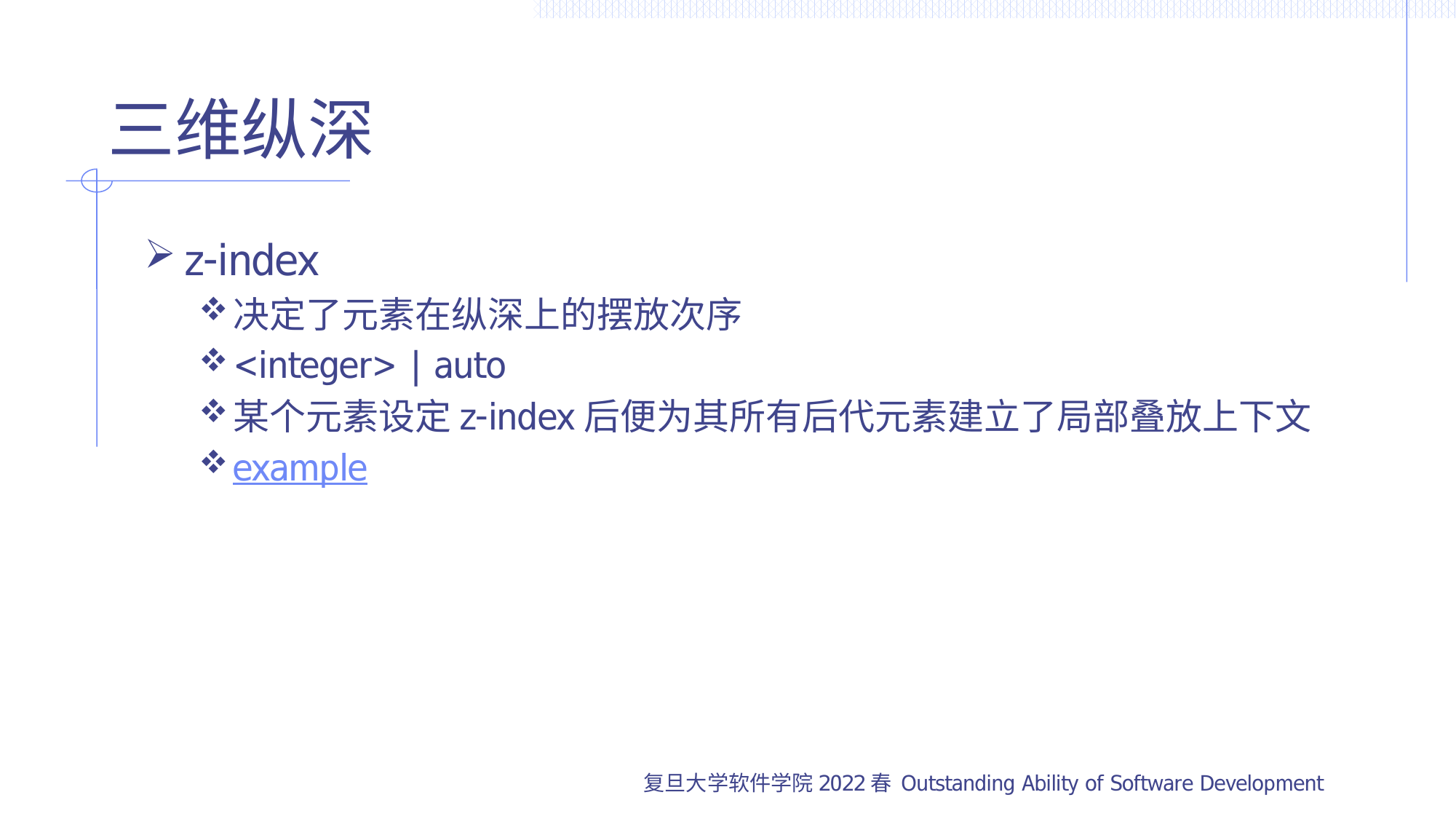

# 三维纵深
z-index
决定了元素在纵深上的摆放次序
<integer> | auto
某个元素设定z-index后便为其所有后代元素建立了局部叠放上下文
example